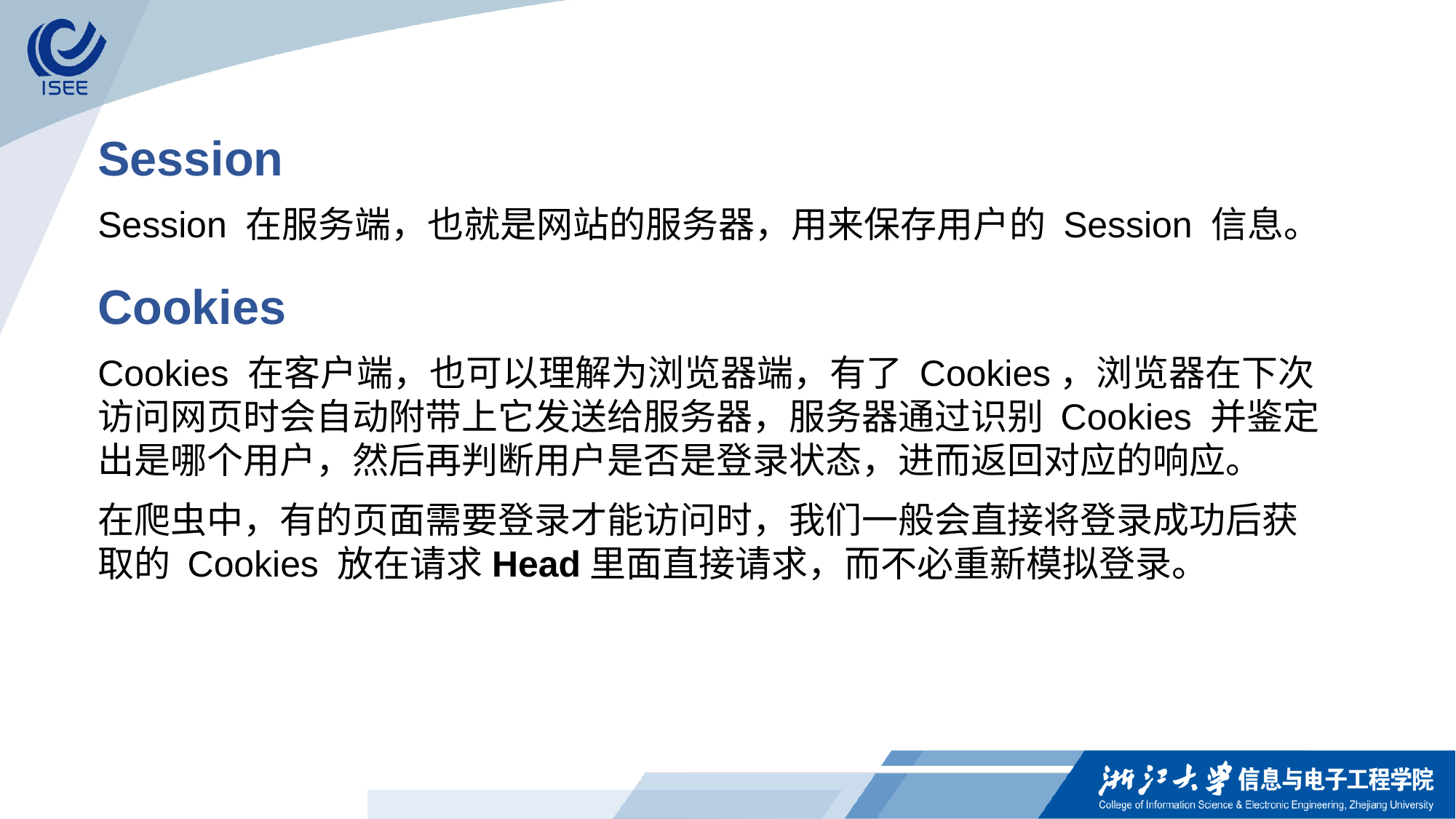

Session
Session 在服务端，也就是网站的服务器，用来保存用户的 Session 信息。
Cookies
Cookies 在客户端，也可以理解为浏览器端，有了 Cookies，浏览器在下次访问网页时会自动附带上它发送给服务器，服务器通过识别 Cookies 并鉴定出是哪个用户，然后再判断用户是否是登录状态，进而返回对应的响应。
在爬虫中，有的页面需要登录才能访问时，我们一般会直接将登录成功后获取的 Cookies 放在请求Head里面直接请求，而不必重新模拟登录。